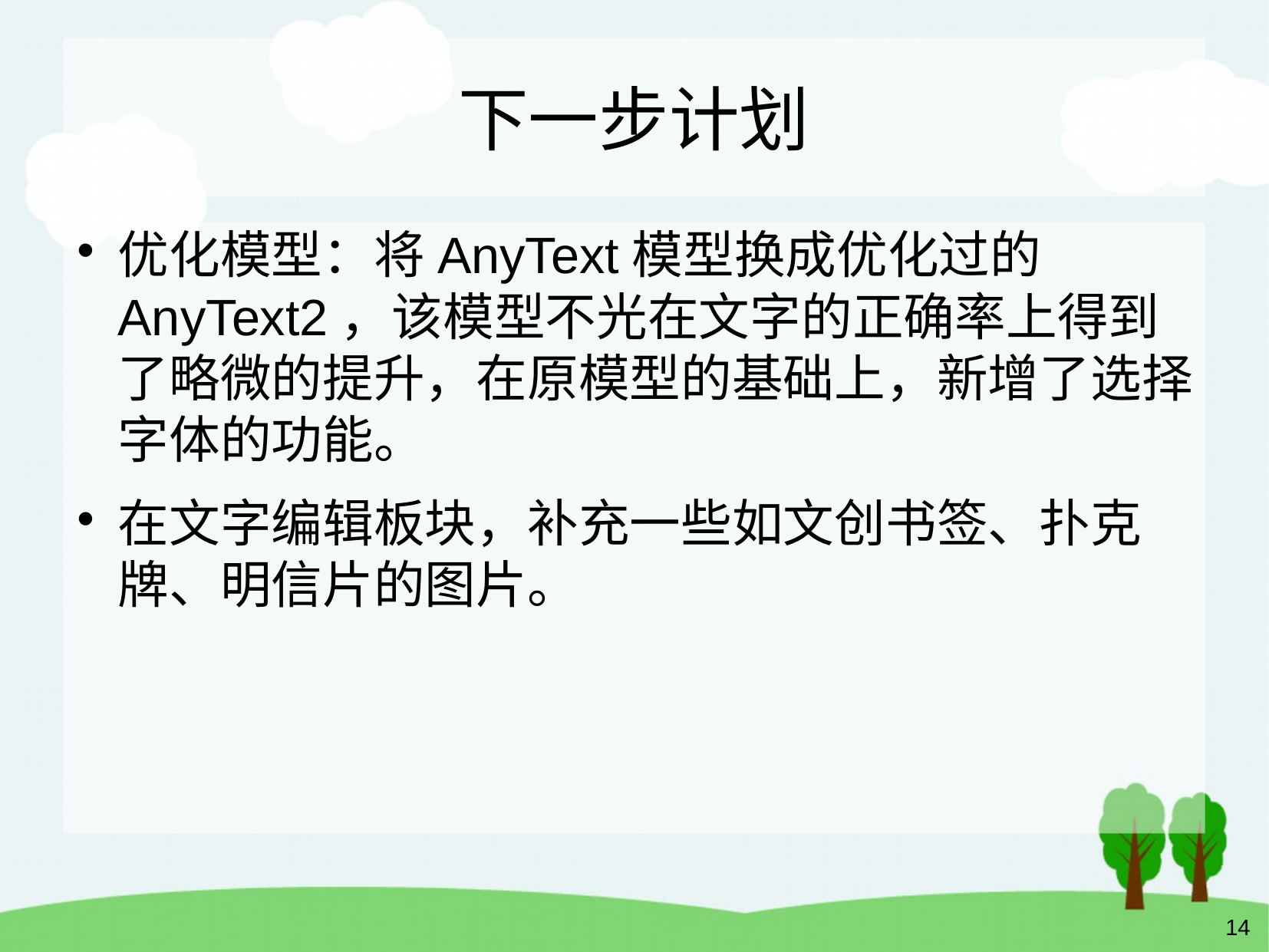

# 下一步计划
优化模型：将AnyText模型换成优化过的AnyText2，该模型不光在文字的正确率上得到了略微的提升，在原模型的基础上，新增了选择字体的功能。
在文字编辑板块，补充一些如文创书签、扑克牌、明信片的图片。
14